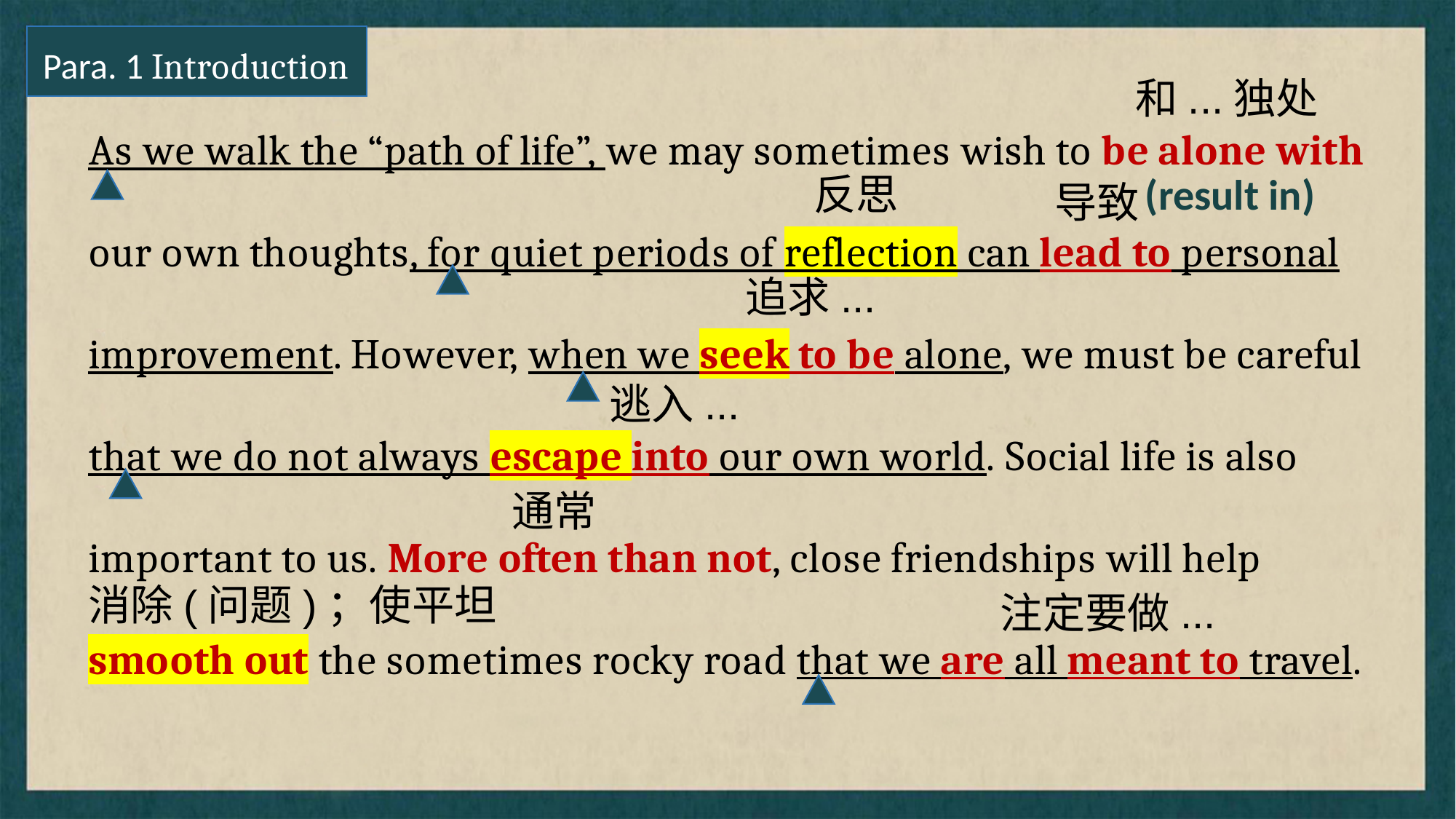

Para. 1 Introduction

As we walk the “path of life”, we may sometimes wish to be alone with our own thoughts, for quiet periods of reflection can lead to personal improvement. However, when we seek to be alone, we must be careful that we do not always escape into our own world. Social life is also important to us. More often than not, close friendships will help smooth out the sometimes rocky road that we are all meant to travel.
和...独处
反思
(result in)

导致

追求...

逃入...

通常
消除(问题)；使平坦
注定要做...